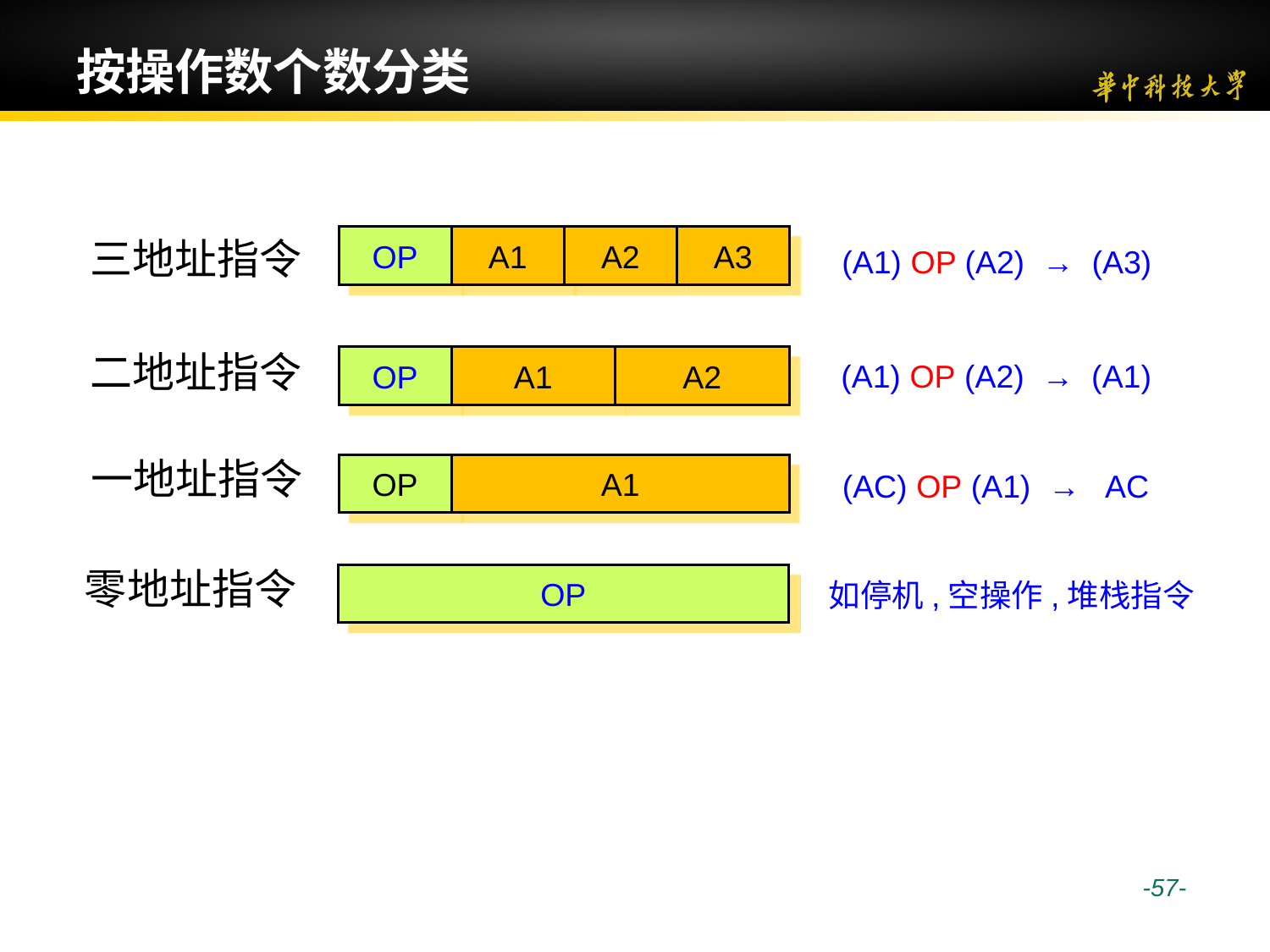

# 按操作数个数分类
 三地址指令
OP
A1
A2
A3
(A1) OP (A2)  →  (A3)
 二地址指令
OP
A1
A2
 (A1) OP (A2)  →  (A1)
 一地址指令
OP
A1
 (AC) OP (A1)  →   AC
零地址指令
OP
如停机,空操作,堆栈指令
 -57-